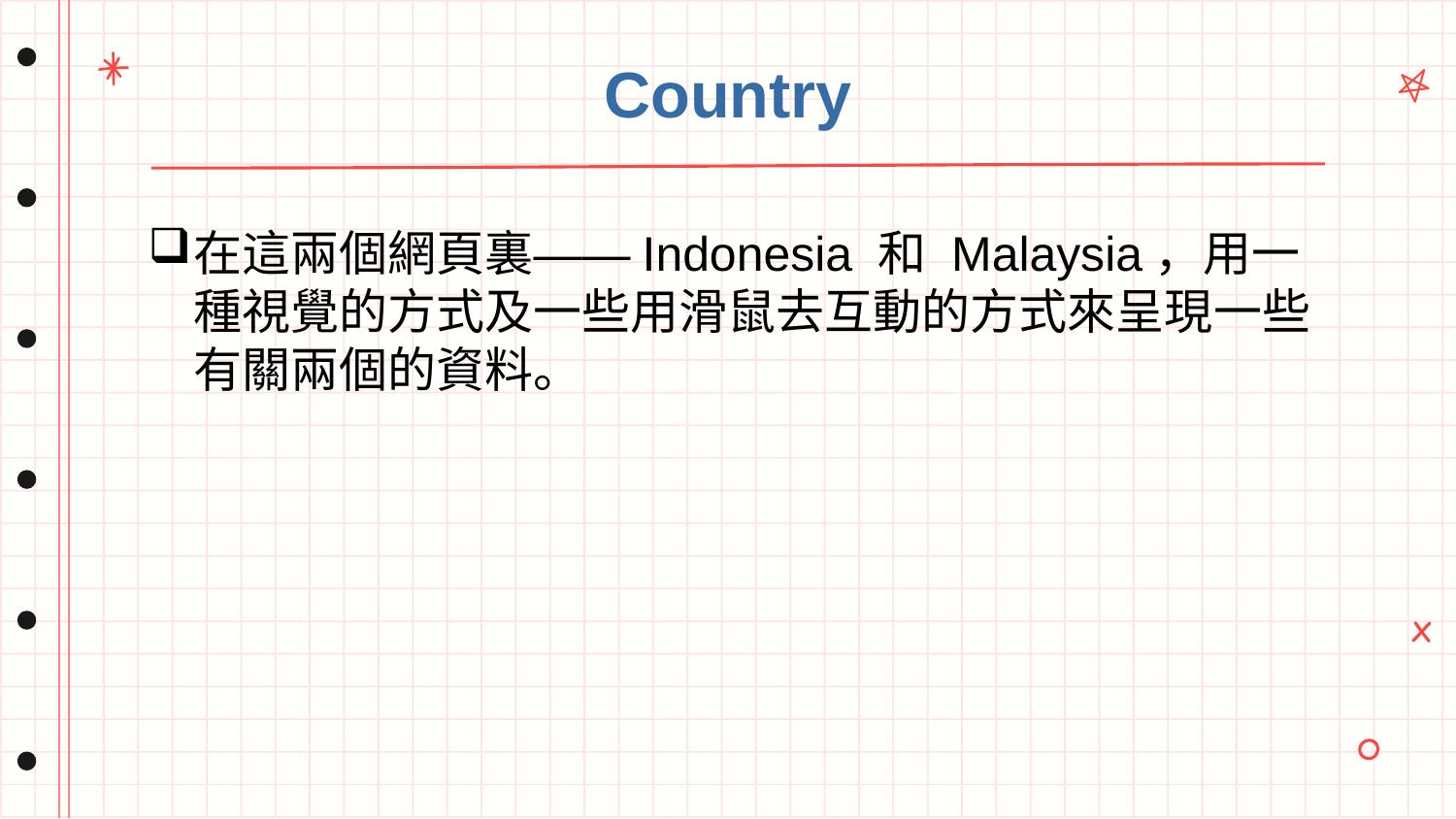

# Country

在這兩個網頁裏——Indonesia 和 Malaysia，用一種視覺的方式及一些用滑鼠去互動的方式來呈現一些有關兩個的資料。